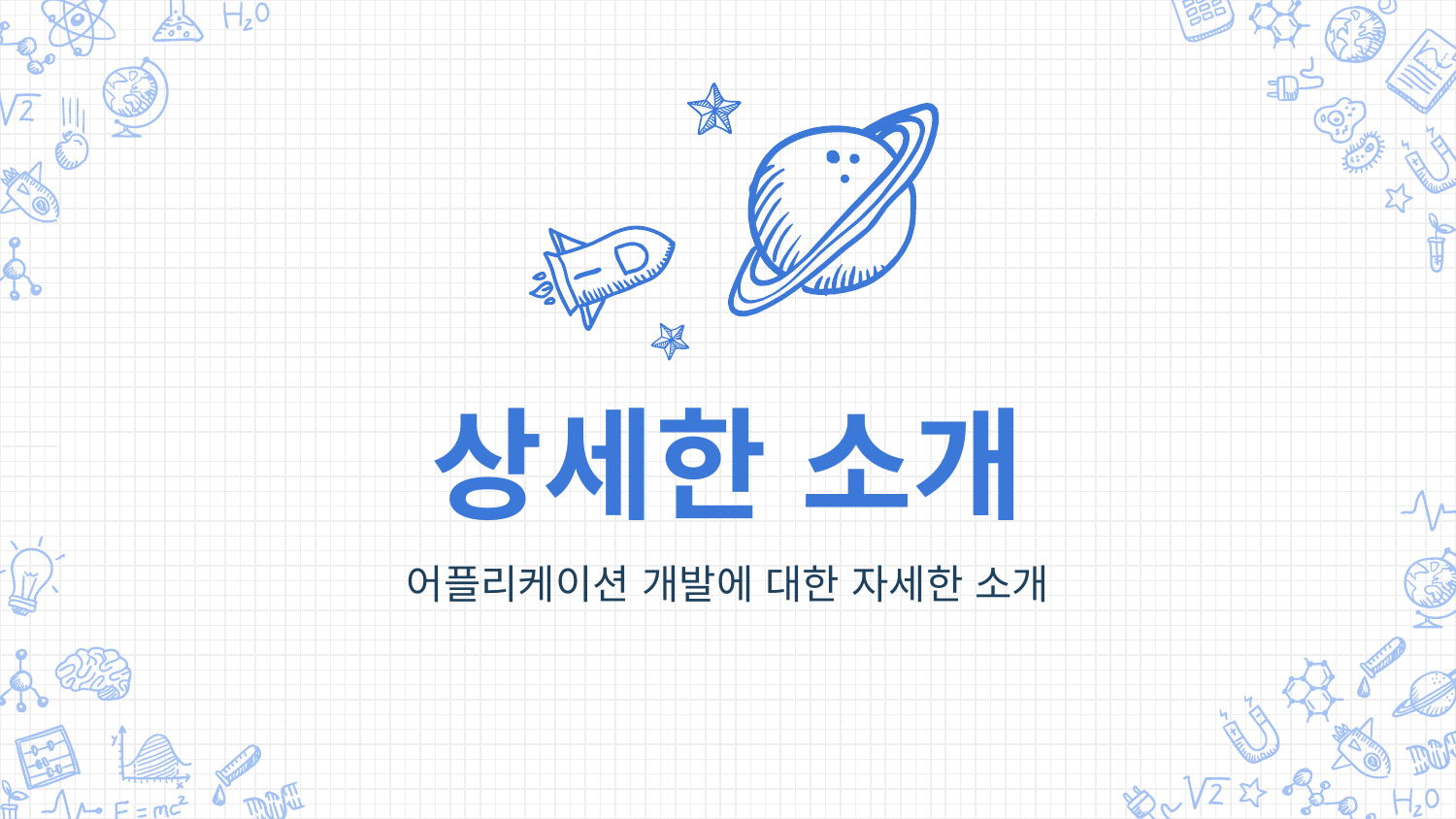

상세한 소개
어플리케이션 개발에 대한 자세한 소개